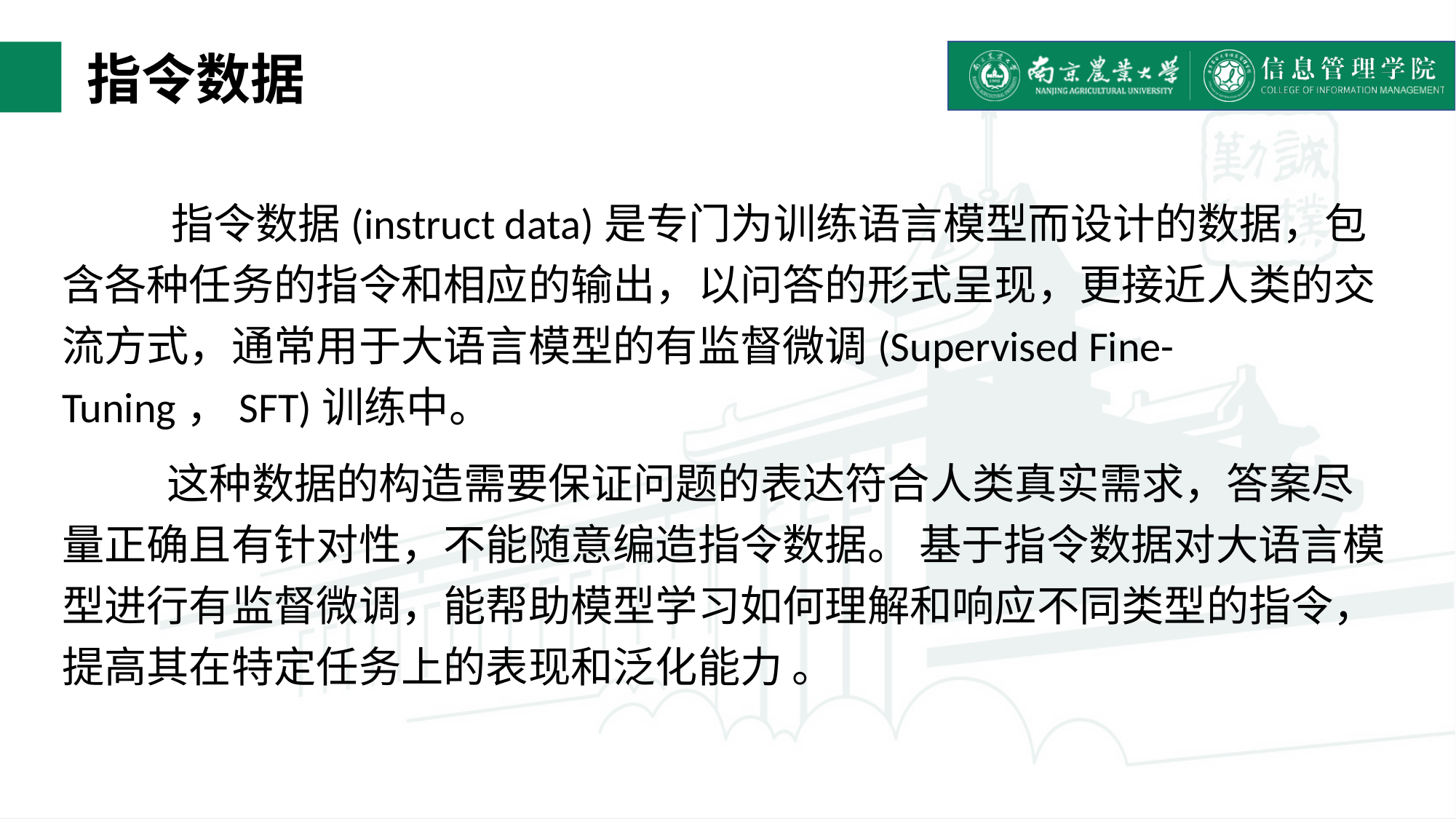

# 指令数据

	指令数据(instruct data)是专门为训练语言模型而设计的数据，包含各种任务的指令和相应的输出，以问答的形式呈现，更接近人类的交流方式，通常用于大语言模型的有监督微调(Supervised Fine-Tuning，SFT)训练中。
          这种数据的构造需要保证问题的表达符合人类真实需求，答案尽量正确且有针对性，不能随意编造指令数据。 基于指令数据对大语言模型进行有监督微调，能帮助模型学习如何理解和响应不同类型的指令，提高其在特定任务上的表现和泛化能力 。